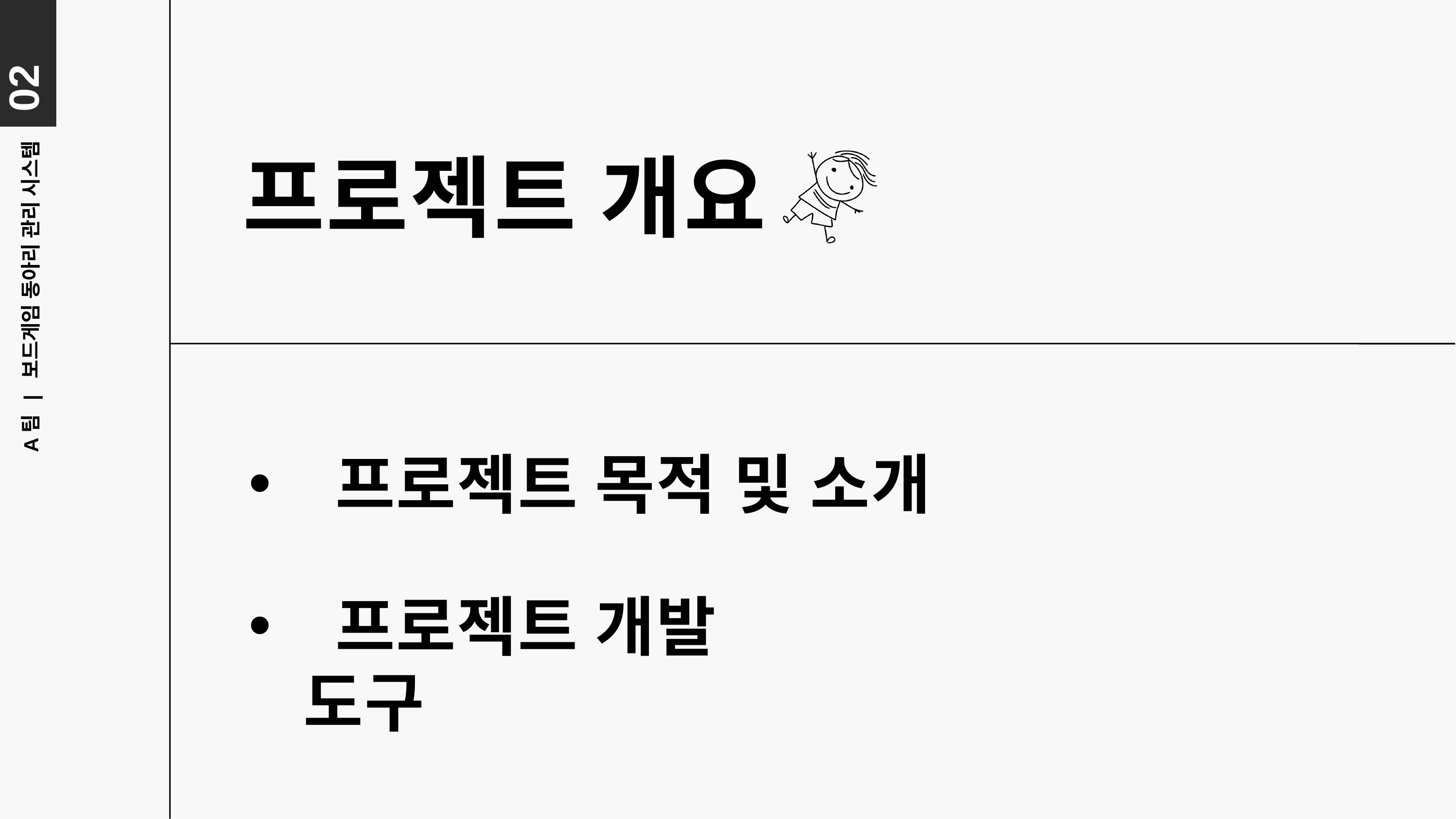

02

프로젝트 개요

A팀  |  보드게임 동아리 관리 시스템

 프로젝트 목적 및 소개
 프로젝트 개발 도구